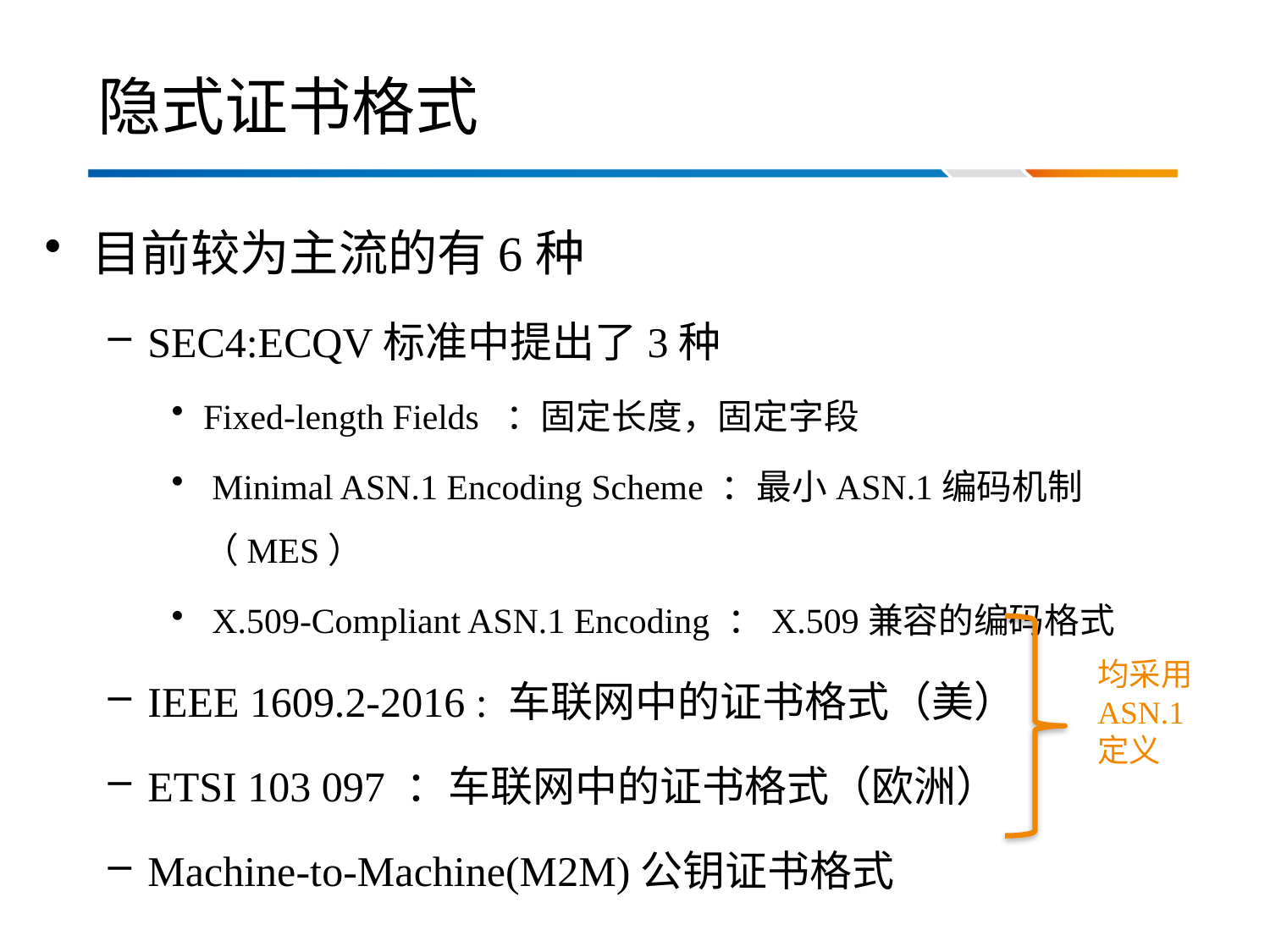

# 隐式证书格式
目前较为主流的有6种
SEC4:ECQV标准中提出了3种
Fixed-length Fields  ：固定长度，固定字段
 Minimal ASN.1 Encoding Scheme ：最小ASN.1编码机制（MES）
 X.509-Compliant ASN.1 Encoding ：X.509兼容的编码格式
IEEE 1609.2-2016 : 车联网中的证书格式（美）
ETSI 103 097 ：车联网中的证书格式（欧洲）
Machine-to-Machine(M2M)公钥证书格式

均采用ASN.1定义